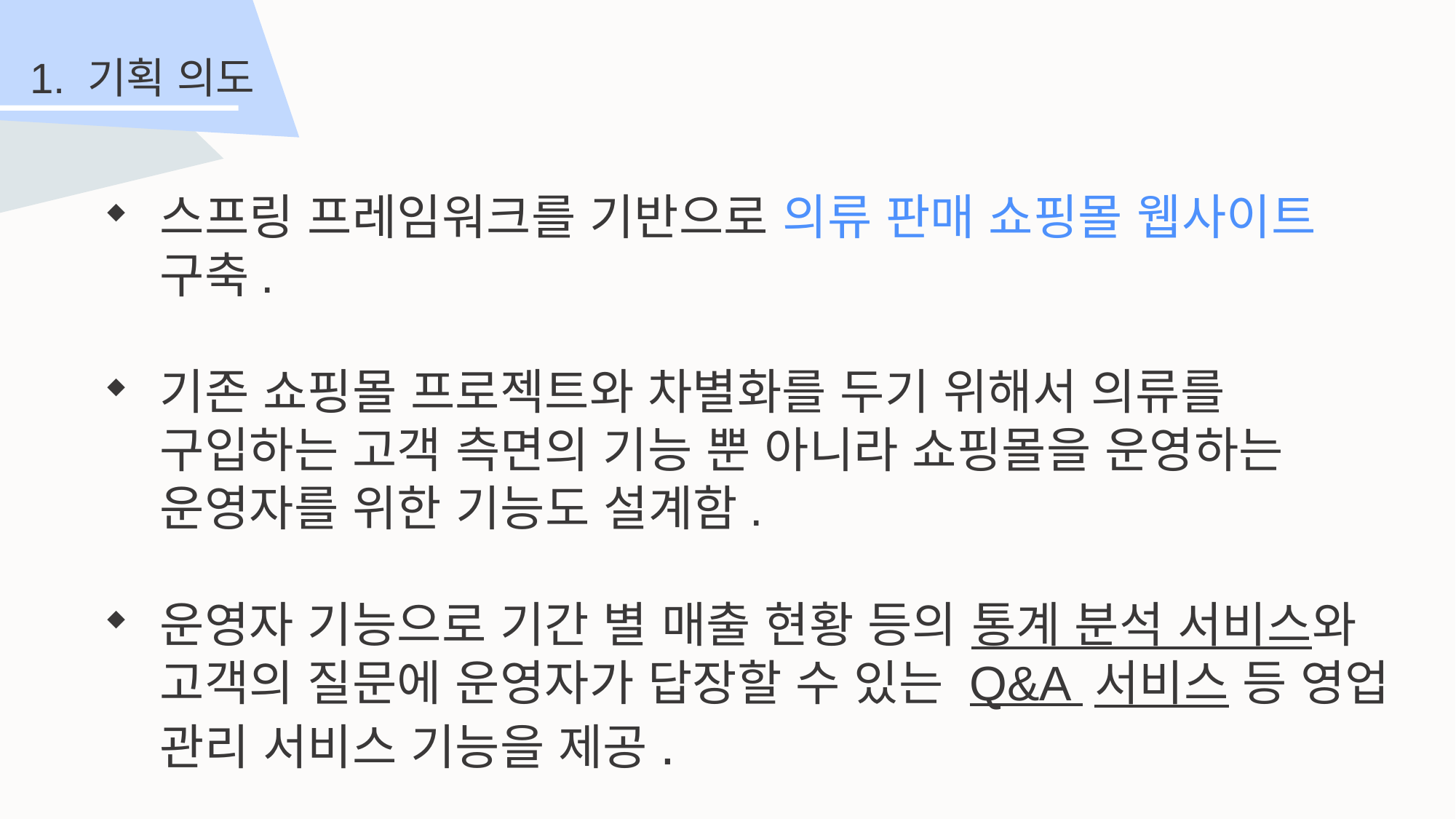

1. 기획 의도

스프링 프레임워크를 기반으로 의류 판매 쇼핑몰 웹사이트 구축.

기존 쇼핑몰 프로젝트와 차별화를 두기 위해서 의류를 구입하는 고객 측면의 기능 뿐 아니라 쇼핑몰을 운영하는 운영자를 위한 기능도 설계함.

운영자 기능으로 기간 별 매출 현황 등의 통계 분석 서비스와 고객의 질문에 운영자가 답장할 수 있는 Q&A 서비스 등 영업 관리 서비스 기능을 제공.